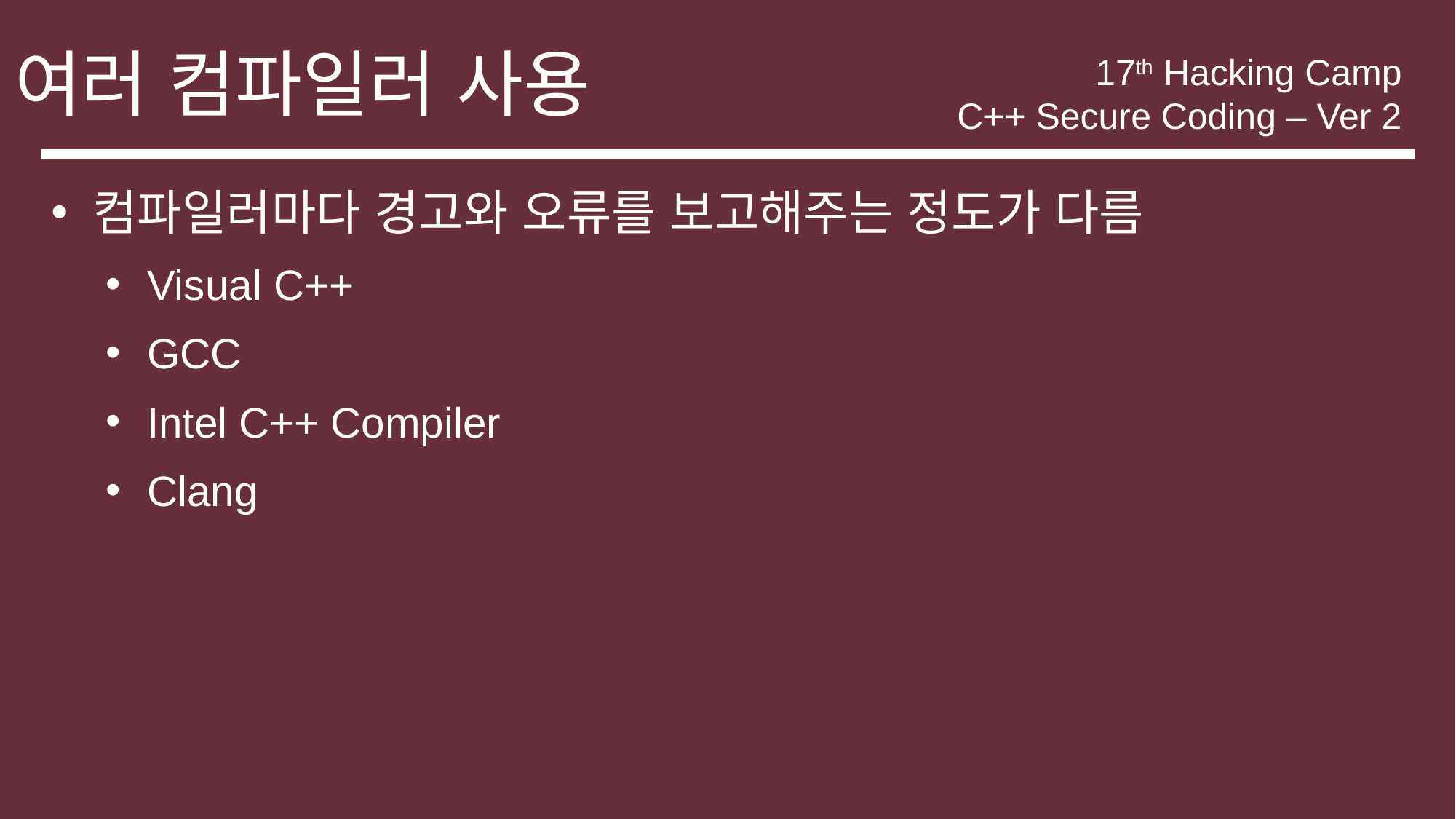

여러 컴파일러 사용
17th Hacking Camp
C++ Secure Coding – Ver 2
컴파일러마다 경고와 오류를 보고해주는 정도가 다름
Visual C++
GCC
Intel C++ Compiler
Clang